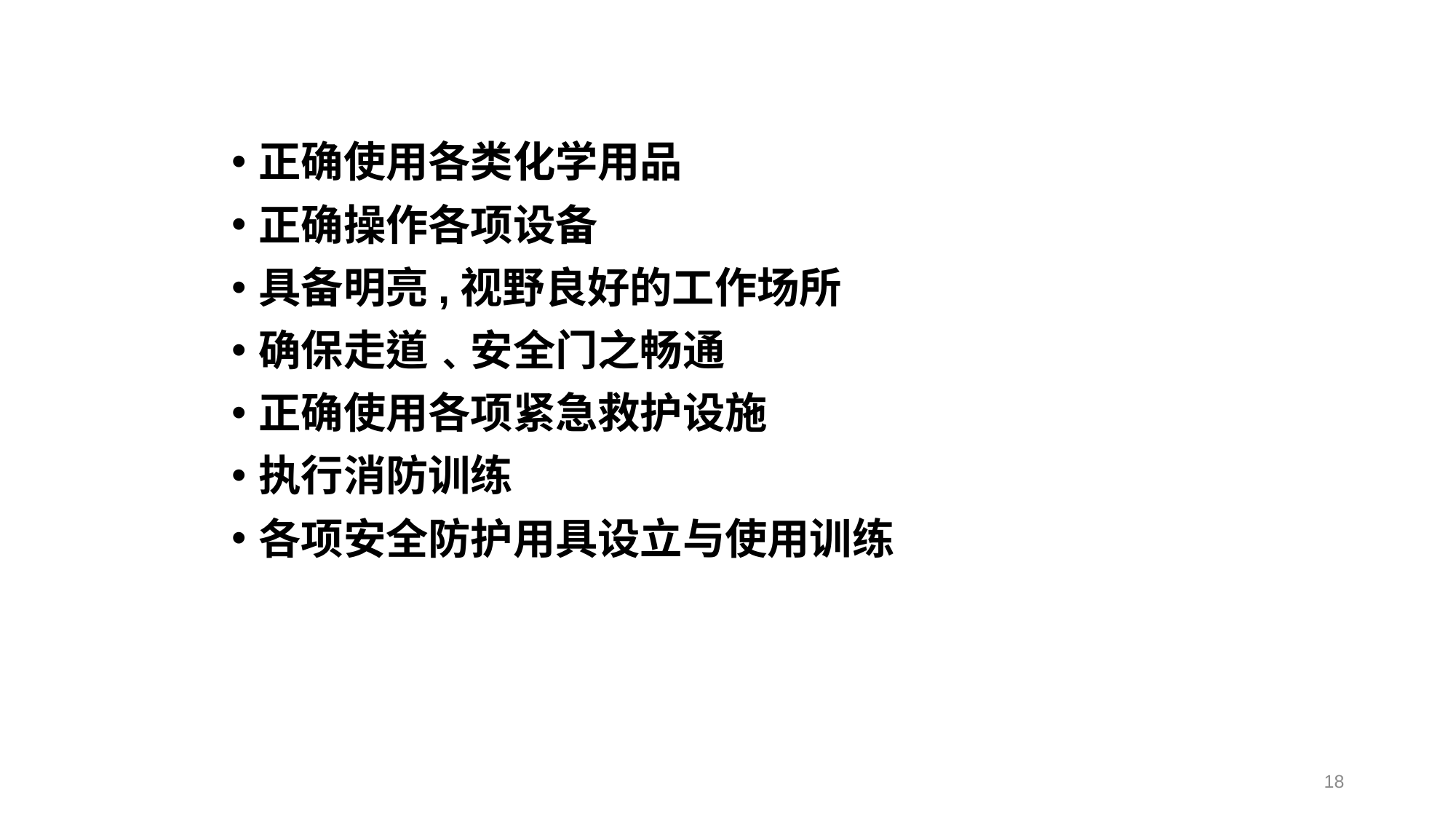

# 安全的执要点：
正确使用各类化学用品
正确操作各项设备
具备明亮,视野良好的工作场所
确保走道﹑安全门之畅通
正确使用各项紧急救护设施
执行消防训练
各项安全防护用具设立与使用训练

18